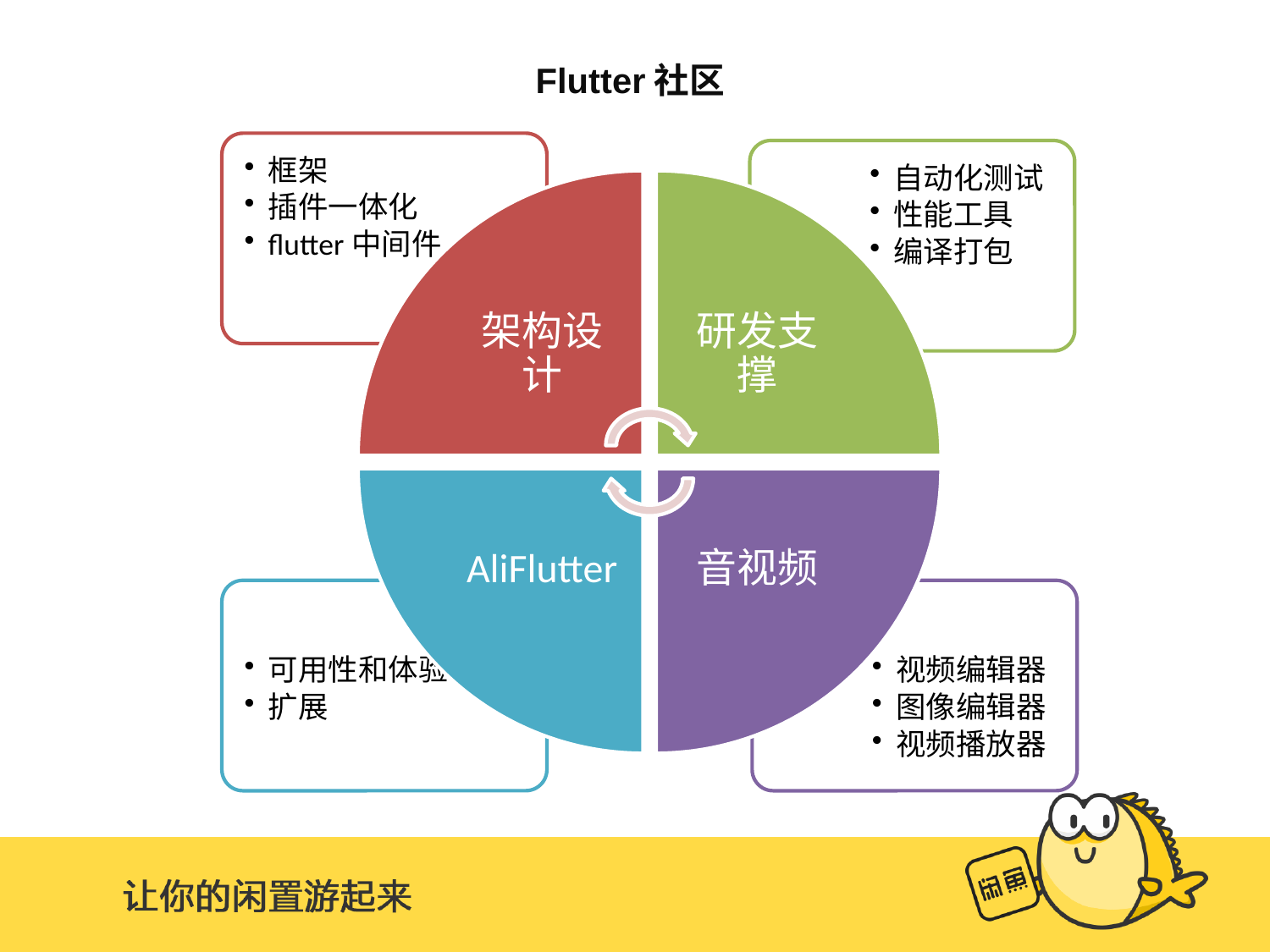

Flutter社区
视频编辑器
图像编辑器
视频播放器
可用性和体验
扩展
自动化测试
性能工具
编译打包
框架
插件一体化
flutter中间件
架构设计
研发支撑
音视频
AliFlutter